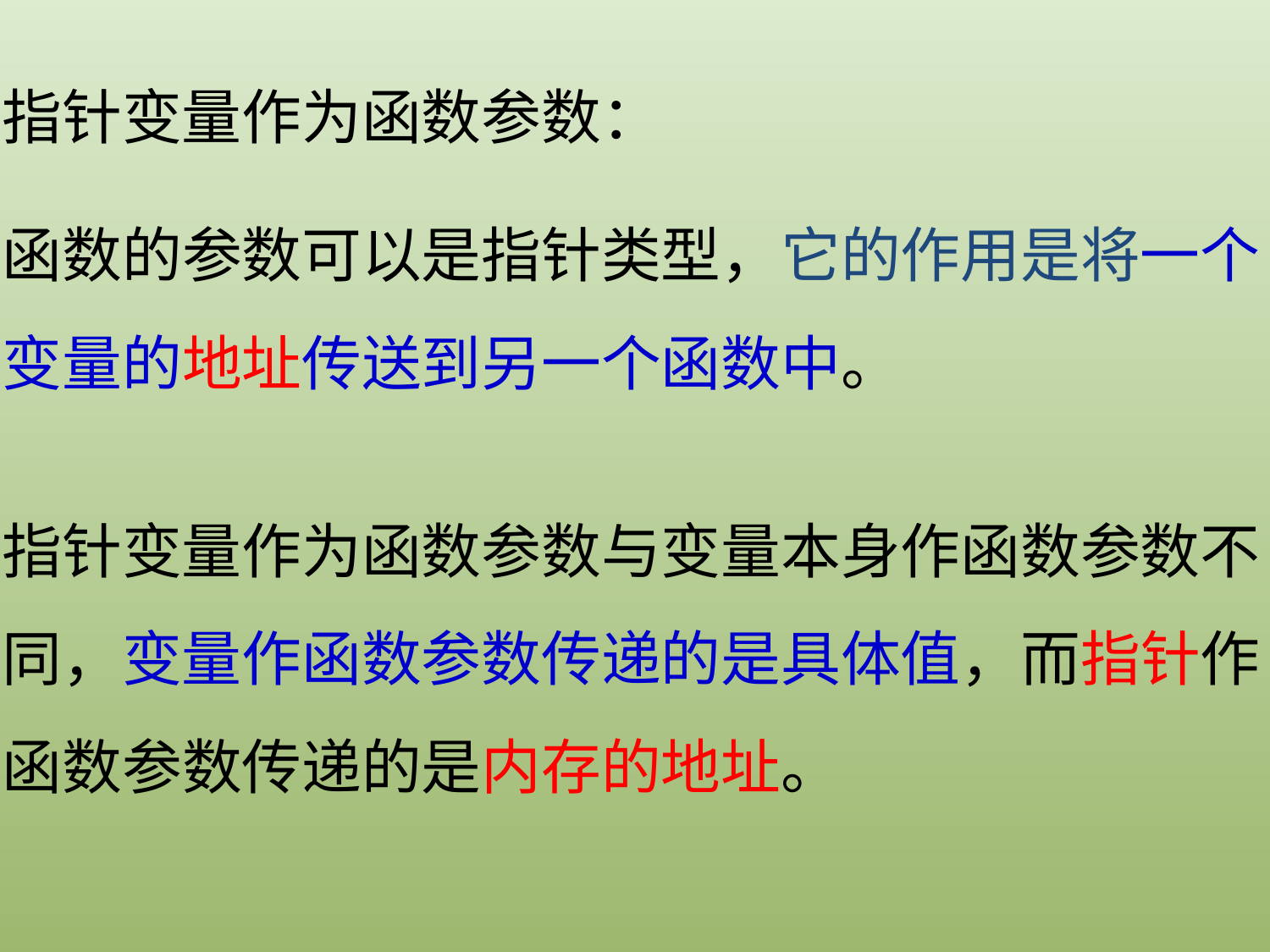

指针变量作为函数参数：
函数的参数可以是指针类型，它的作用是将一个变量的地址传送到另一个函数中。
指针变量作为函数参数与变量本身作函数参数不同，变量作函数参数传递的是具体值，而指针作函数参数传递的是内存的地址。
427